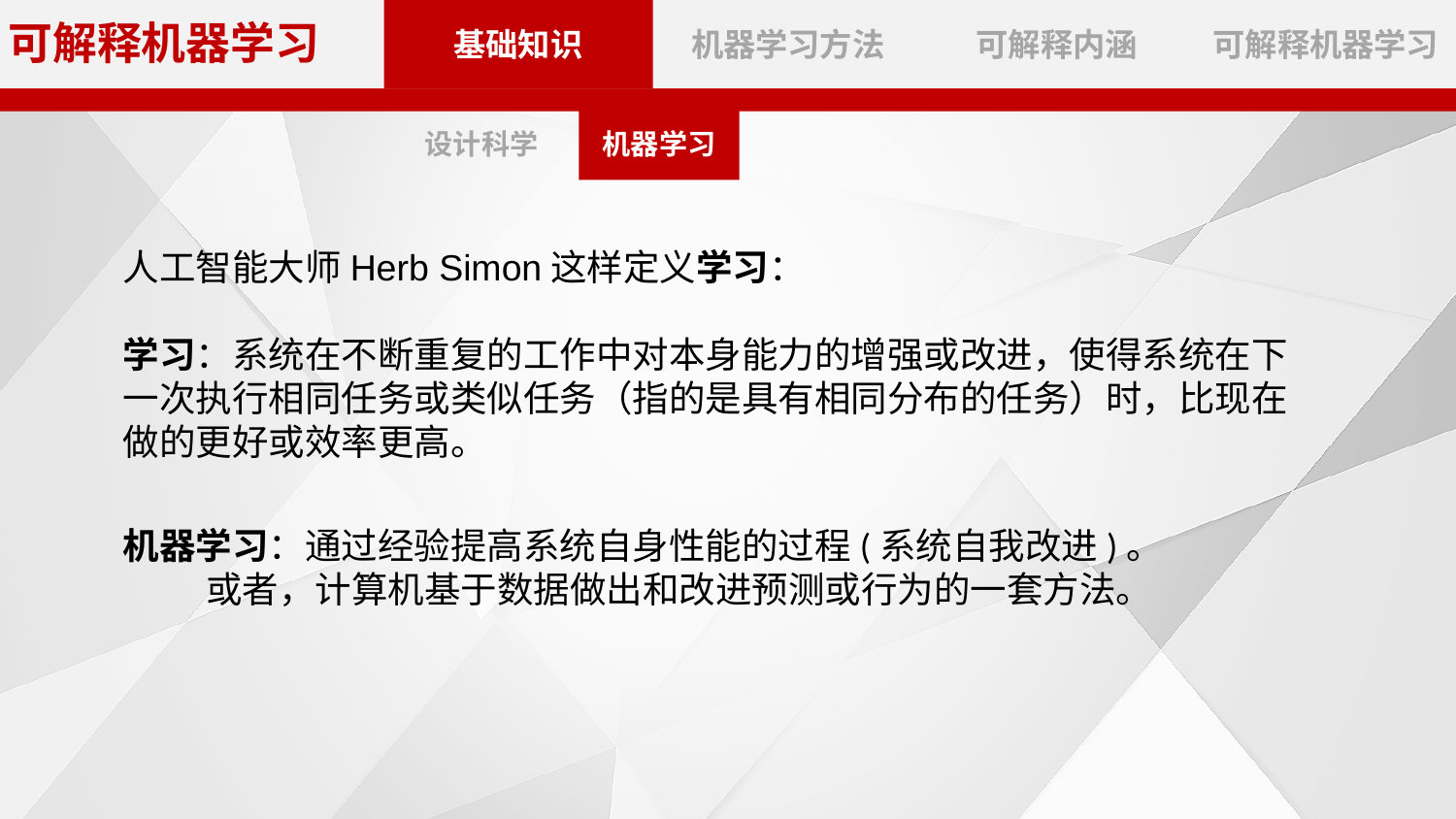

人工智能大师Herb Simon这样定义学习：

学习：系统在不断重复的工作中对本身能力的增强或改进，使得系统在下一次执行相同任务或类似任务（指的是具有相同分布的任务）时，比现在做的更好或效率更高。
机器学习：通过经验提高系统自身性能的过程(系统自我改进)。
         或者，计算机基于数据做出和改进预测或行为的一套方法。